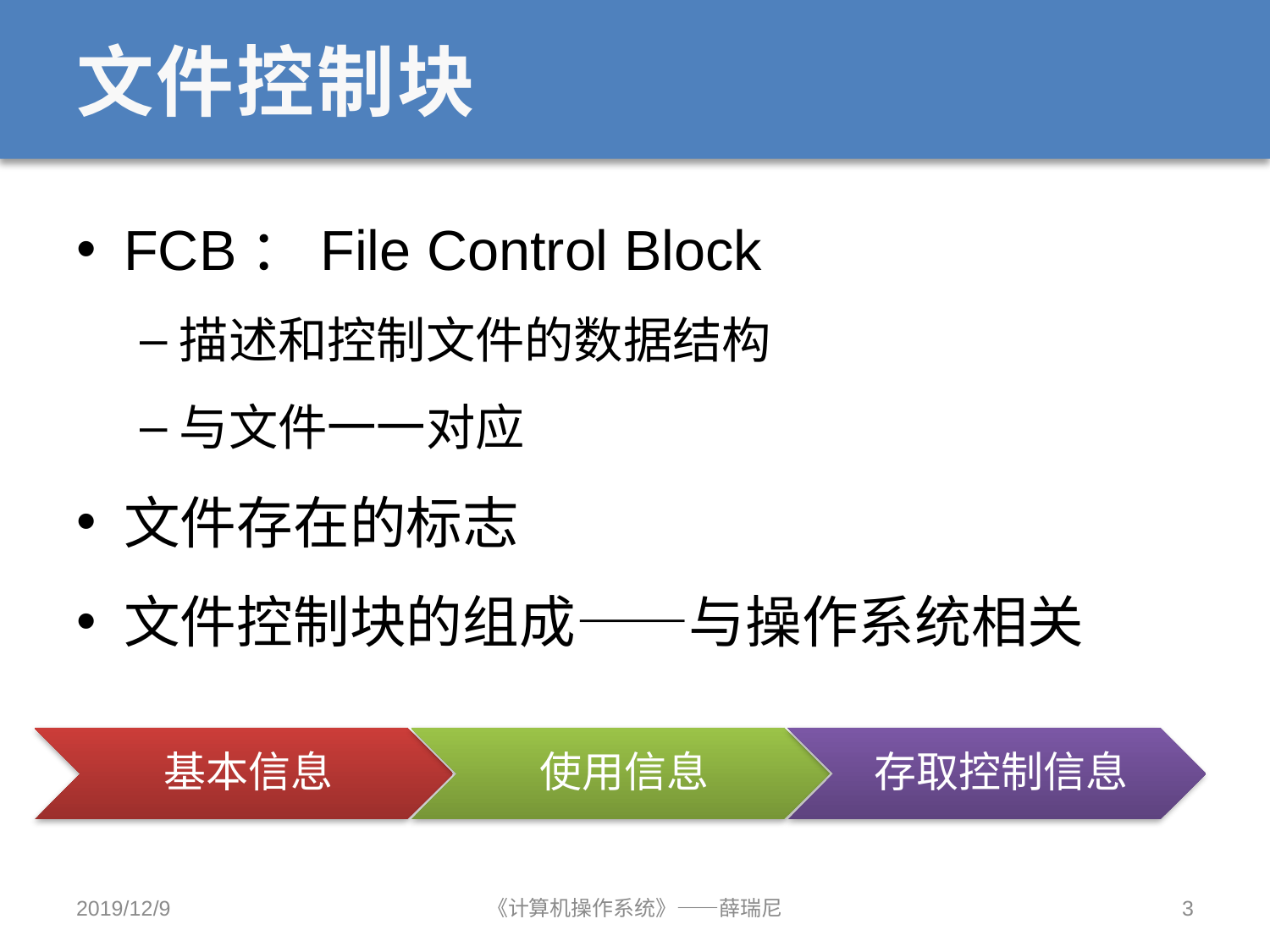

# 文件控制块
FCB：File Control Block
描述和控制文件的数据结构
与文件一一对应
文件存在的标志
文件控制块的组成——与操作系统相关

基本信息
使用信息
存取控制信息
2019/12/9
《计算机操作系统》——薛瑞尼
3